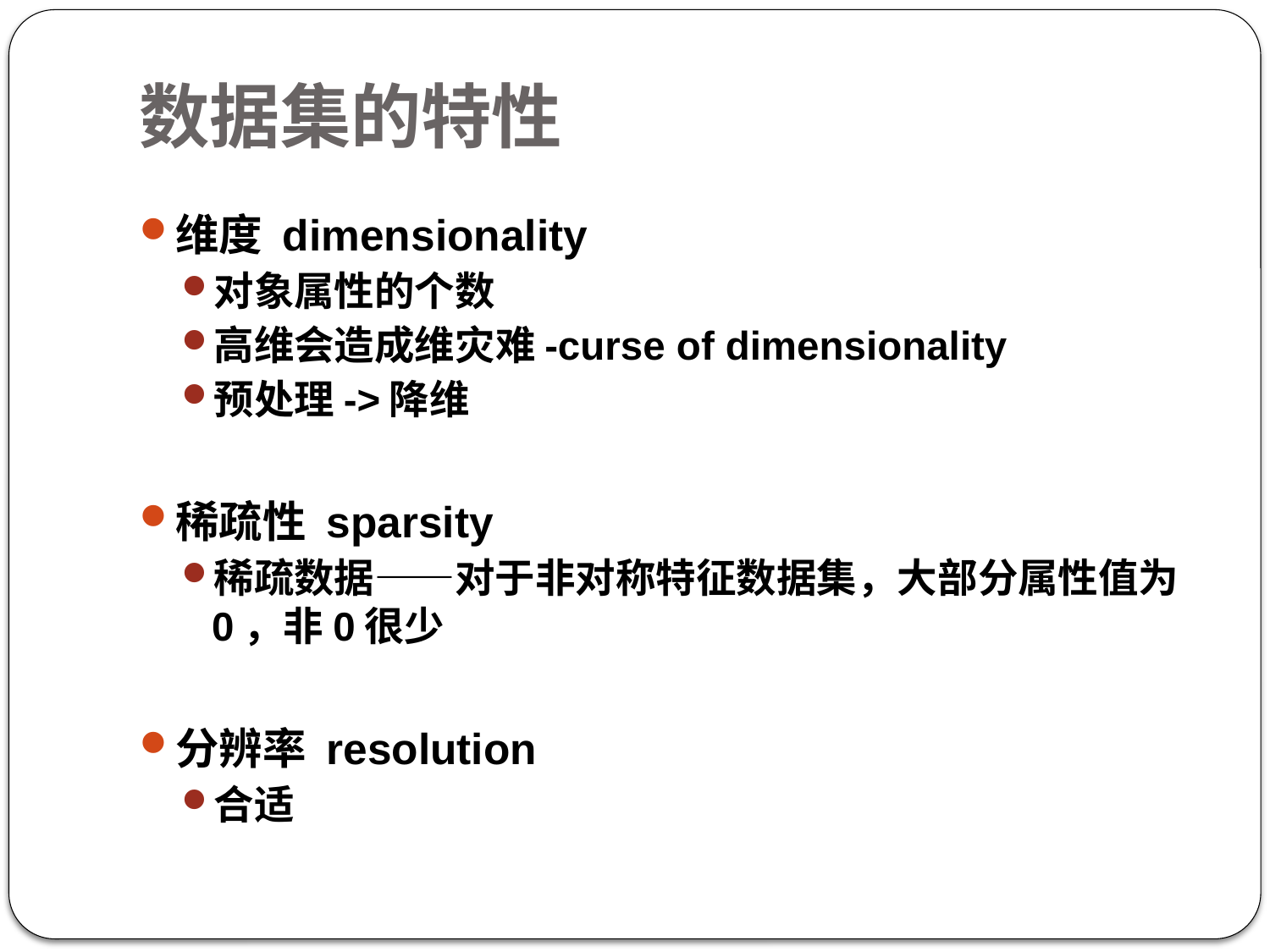

# 数据集的特性
维度 dimensionality
对象属性的个数
高维会造成维灾难-curse of dimensionality
预处理->降维

稀疏性 sparsity
稀疏数据——对于非对称特征数据集，大部分属性值为0，非0很少

分辨率 resolution
合适